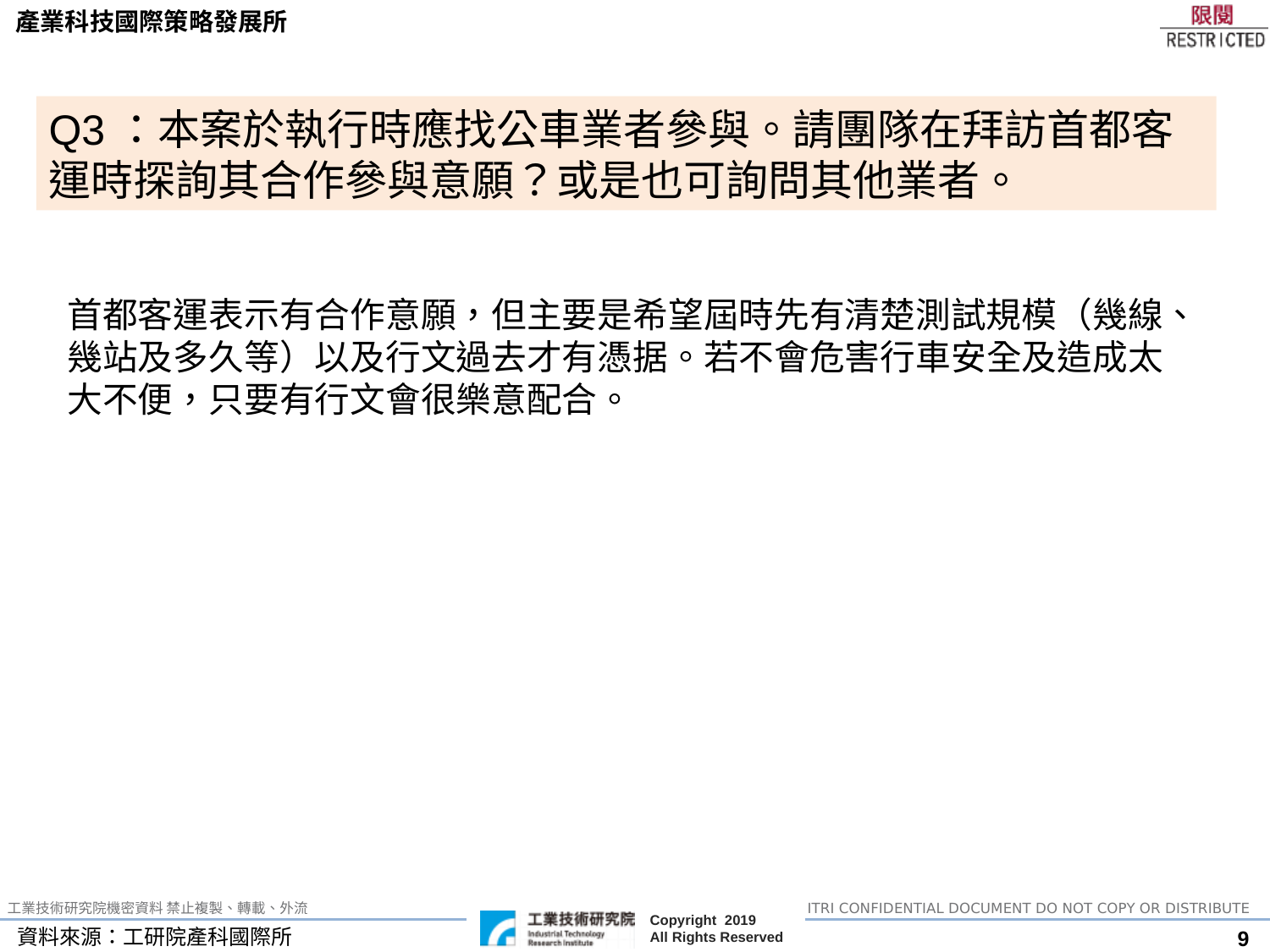

Q3：本案於執行時應找公車業者參與。請團隊在拜訪首都客運時探詢其合作參與意願？或是也可詢問其他業者。
首都客運表示有合作意願，但主要是希望屆時先有清楚測試規模（幾線、幾站及多久等）以及行文過去才有憑据。若不會危害行車安全及造成太大不便，只要有行文會很樂意配合。
資料來源：工研院產科國際所